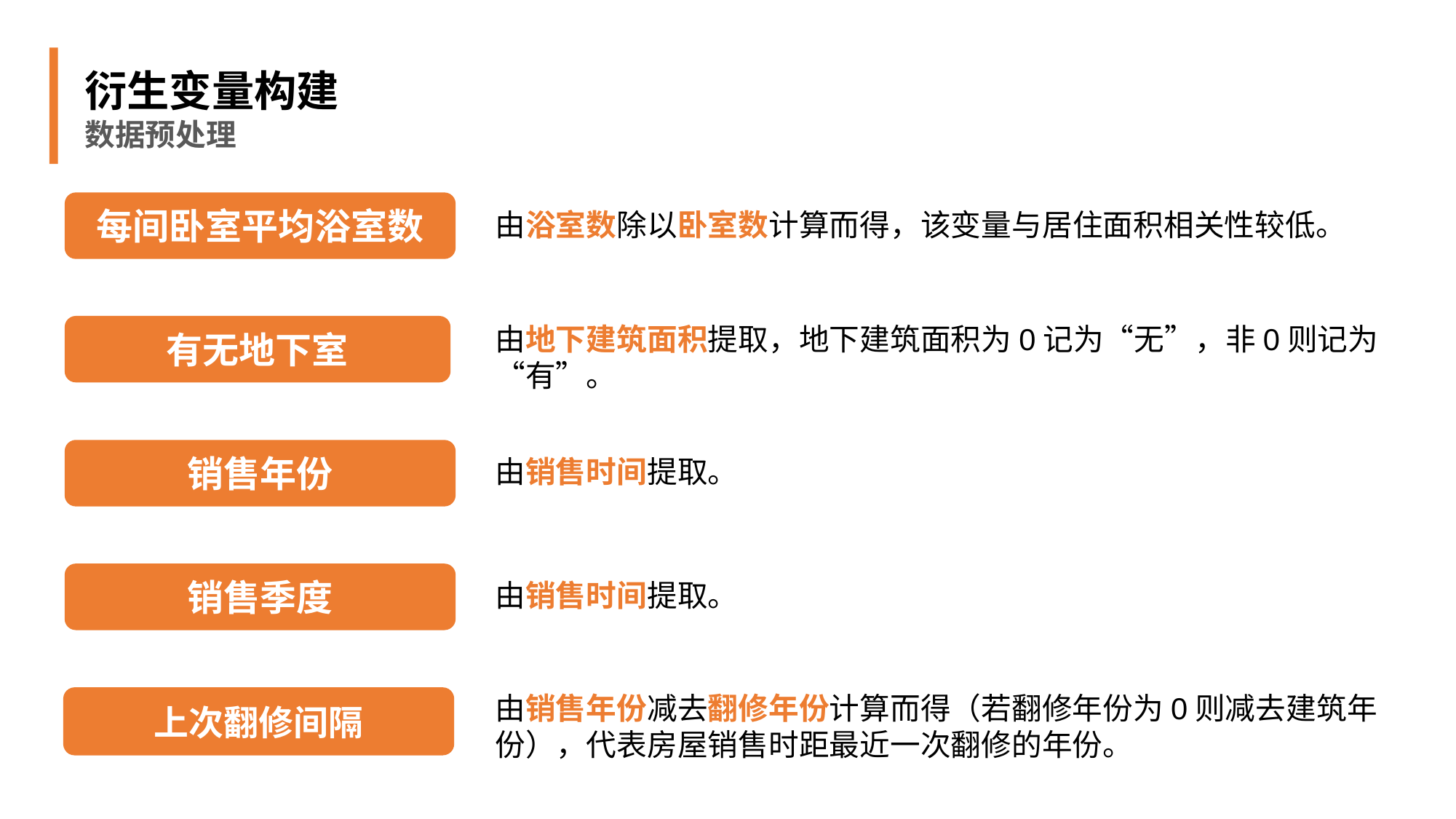

衍生变量构建

数据预处理
每间卧室平均浴室数
由浴室数除以卧室数计算而得，该变量与居住面积相关性较低。
由地下建筑面积提取，地下建筑面积为0记为“无”，非0则记为“有”。
有无地下室
销售年份
由销售时间提取。
销售季度
由销售时间提取。
由销售年份减去翻修年份计算而得（若翻修年份为0则减去建筑年份），代表房屋销售时距最近一次翻修的年份。
上次翻修间隔